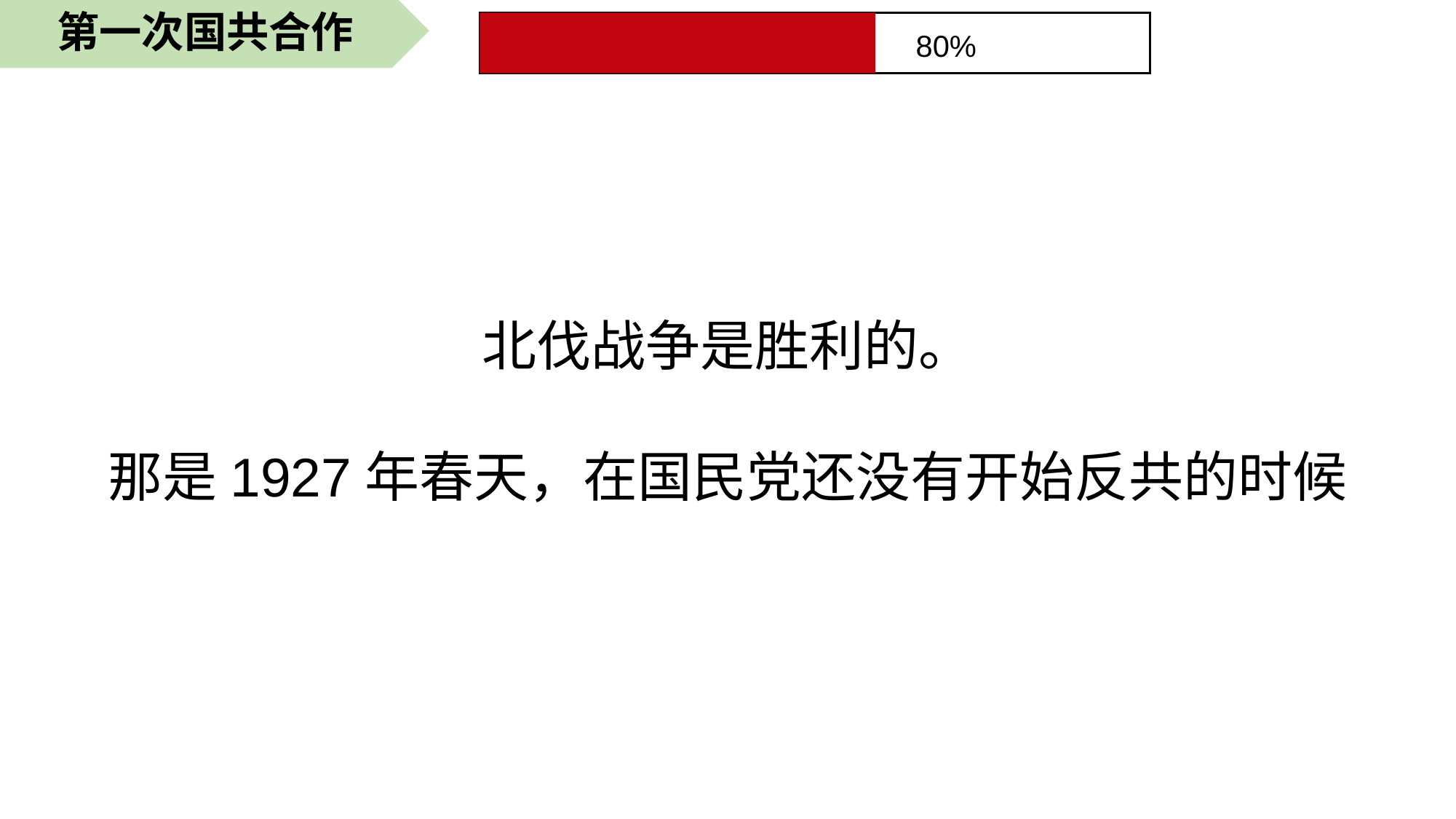

第一次国共合作

80%
# 北伐战争是胜利的。 那是1927年春天，在国民党还没有开始反共的时候